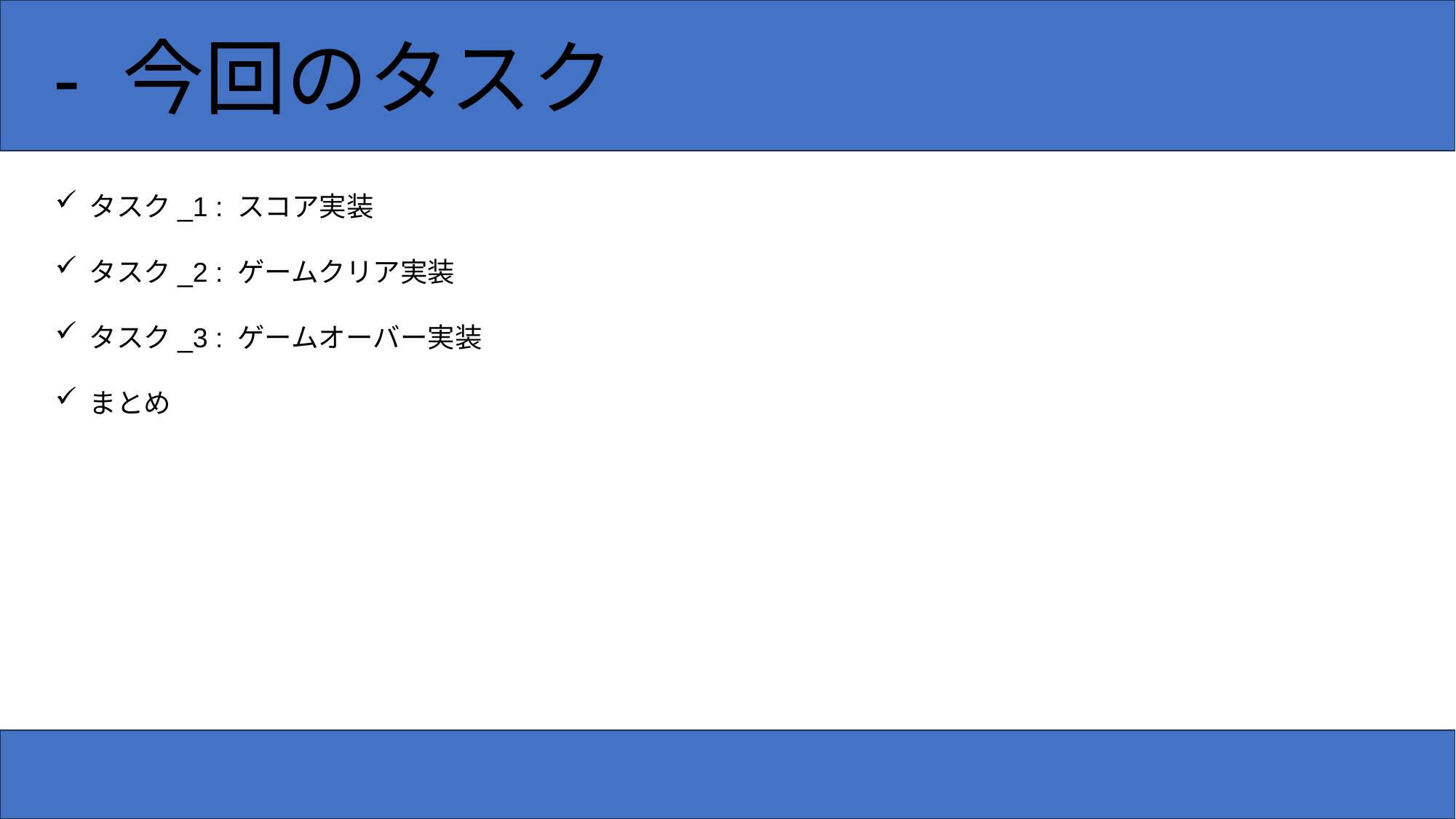

- 今回のタスク
タスク_1 : スコア実装
タスク_2 : ゲームクリア実装
タスク_3 : ゲームオーバー実装
まとめ